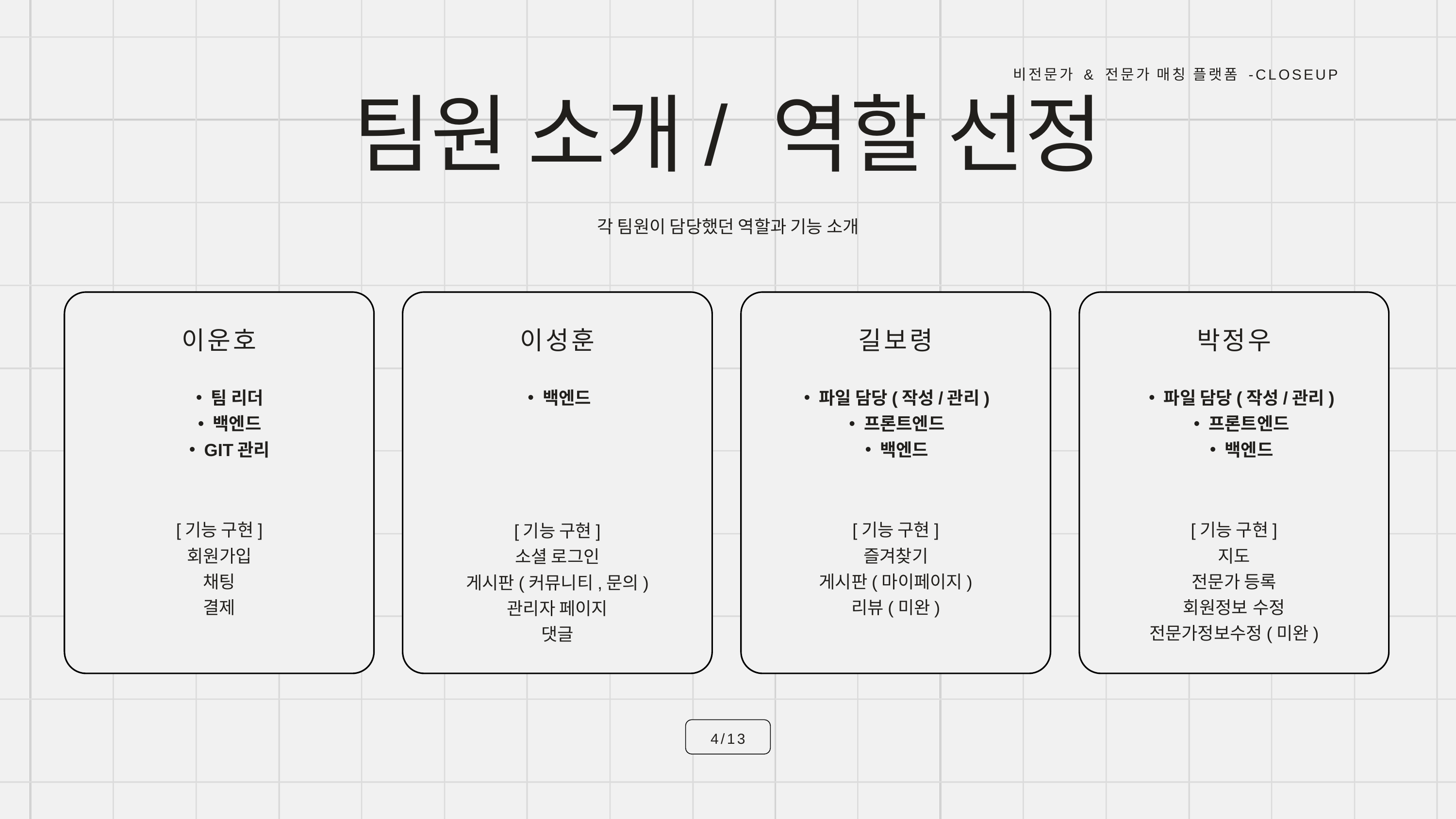

비전문가 & 전문가 매칭 플랫폼 -CLOSEUP
팀원 소개/ 역할 선정
각 팀원이 담당했던 역할과 기능 소개

이운호
이성훈
길보령
박정우
팀 리더
백엔드
GIT관리
백엔드
파일 담당(작성/관리)
프론트엔드
백엔드
파일 담당(작성/관리)
프론트엔드
백엔드
[기능 구현]
회원가입
채팅
결제
[기능 구현]
즐겨찾기
게시판(마이페이지)
리뷰(미완)

[기능 구현]
지도
전문가 등록
회원정보 수정
전문가정보수정(미완)

[기능 구현]
소셜 로그인
게시판(커뮤니티,문의)
관리자 페이지
댓글

4/13